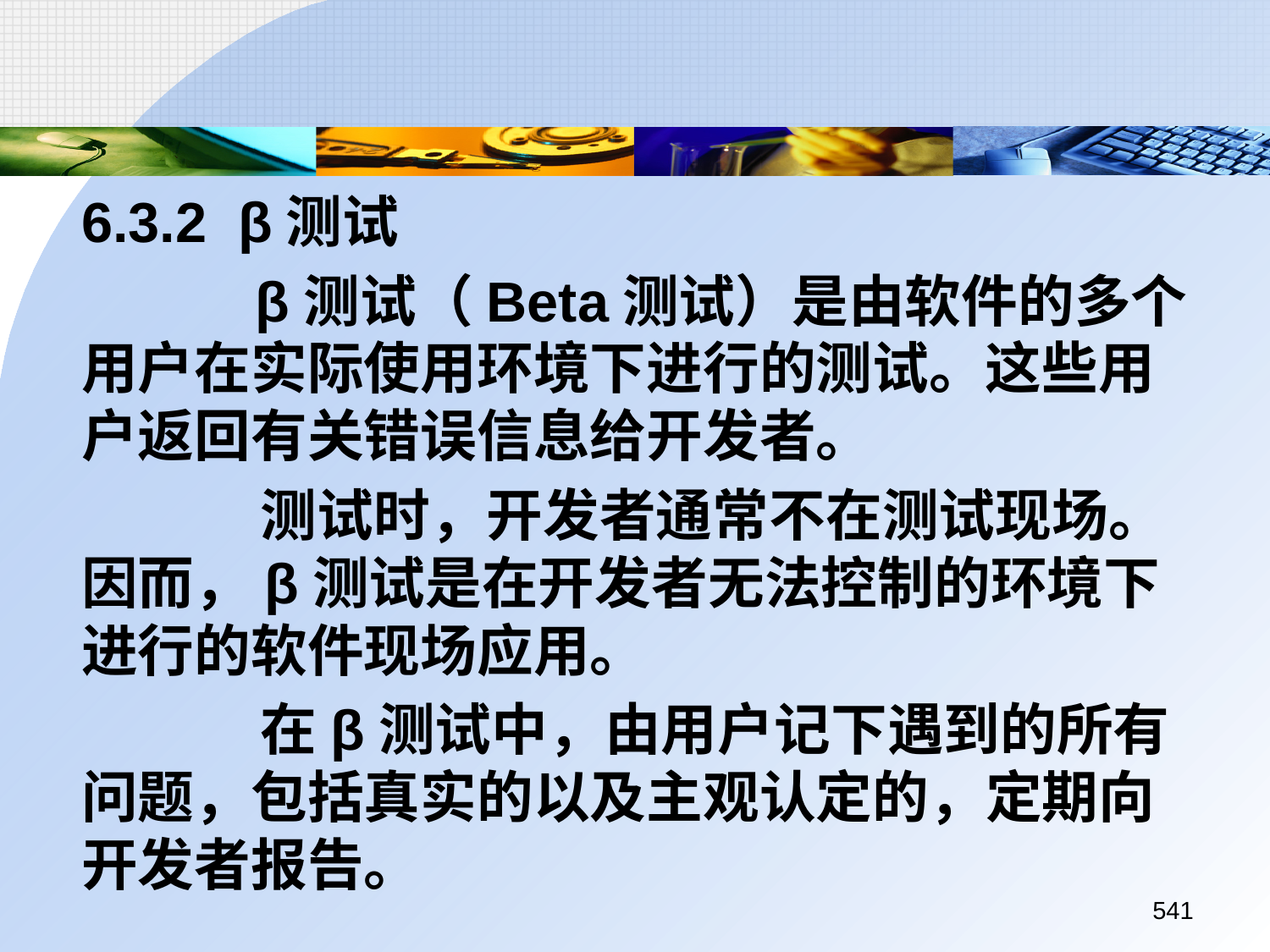

6.3.2  β测试
		   β测试（Beta测试）是由软件的多个用户在实际使用环境下进行的测试。这些用户返回有关错误信息给开发者。
		   测试时，开发者通常不在测试现场。因而，β测试是在开发者无法控制的环境下进行的软件现场应用。
		   在β测试中，由用户记下遇到的所有问题，包括真实的以及主观认定的，定期向开发者报告。
541